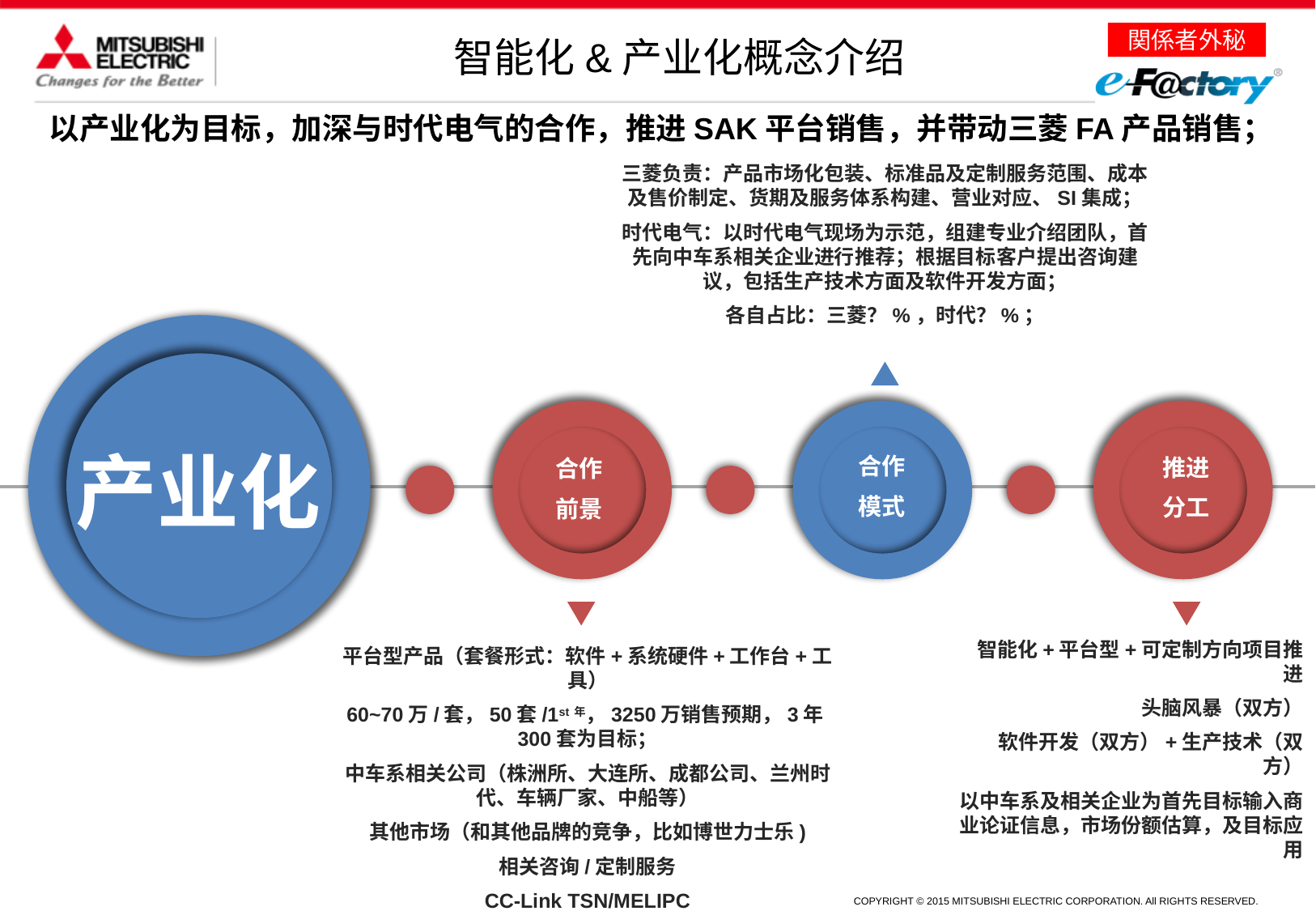

智能化&产业化概念介绍
以产业化为目标，加深与时代电气的合作，推进SAK平台销售，并带动三菱FA产品销售；
三菱负责：产品市场化包装、标准品及定制服务范围、成本及售价制定、货期及服务体系构建、营业对应、SI集成；
时代电气：以时代电气现场为示范，组建专业介绍团队，首先向中车系相关企业进行推荐；根据目标客户提出咨询建议，包括生产技术方面及软件开发方面；
各自占比：三菱？%，时代？%；

产业化

合作
前景

合作
模式

推进
分工

智能化+平台型+可定制方向项目推进
头脑风暴（双方）
软件开发（双方）+生产技术（双方）
以中车系及相关企业为首先目标输入商业论证信息，市场份额估算，及目标应用

平台型产品（套餐形式：软件+系统硬件+工作台+工具）
60~70万/套，50套/1st年，3250万销售预期，3年300套为目标；
中车系相关公司（株洲所、大连所、成都公司、兰州时代、车辆厂家、中船等）
其他市场（和其他品牌的竞争，比如博世力士乐)
相关咨询/定制服务
CC-Link TSN/MELIPC